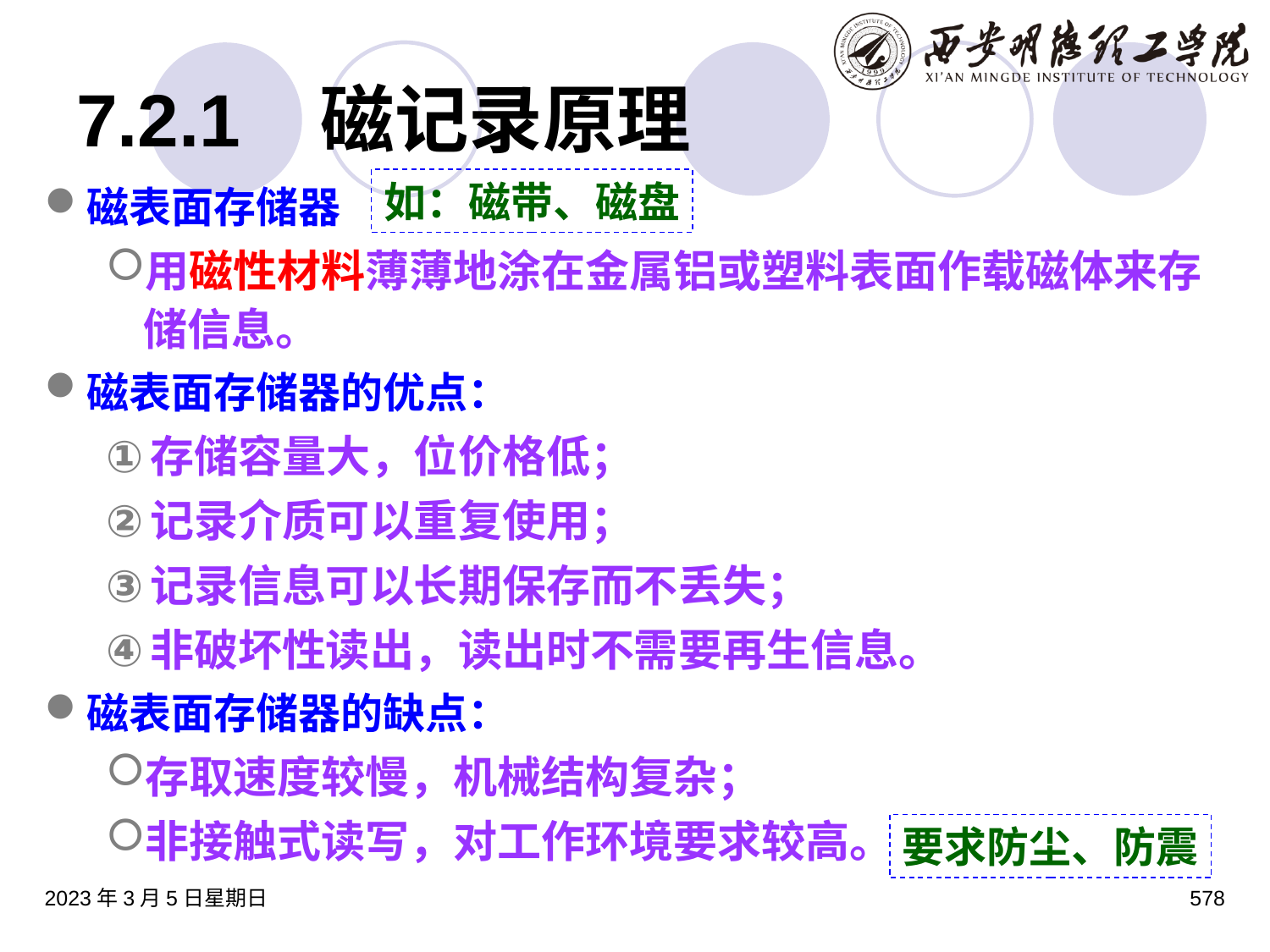

# 7.2.1   磁记录原理
磁表面存储器
用磁性材料薄薄地涂在金属铝或塑料表面作载磁体来存储信息。
磁表面存储器的优点：
存储容量大，位价格低；
记录介质可以重复使用；
记录信息可以长期保存而不丢失；
非破坏性读出，读出时不需要再生信息。
磁表面存储器的缺点：
存取速度较慢，机械结构复杂；
非接触式读写，对工作环境要求较高。
如：磁带、磁盘
要求防尘、防震
2023年3月5日星期日
578